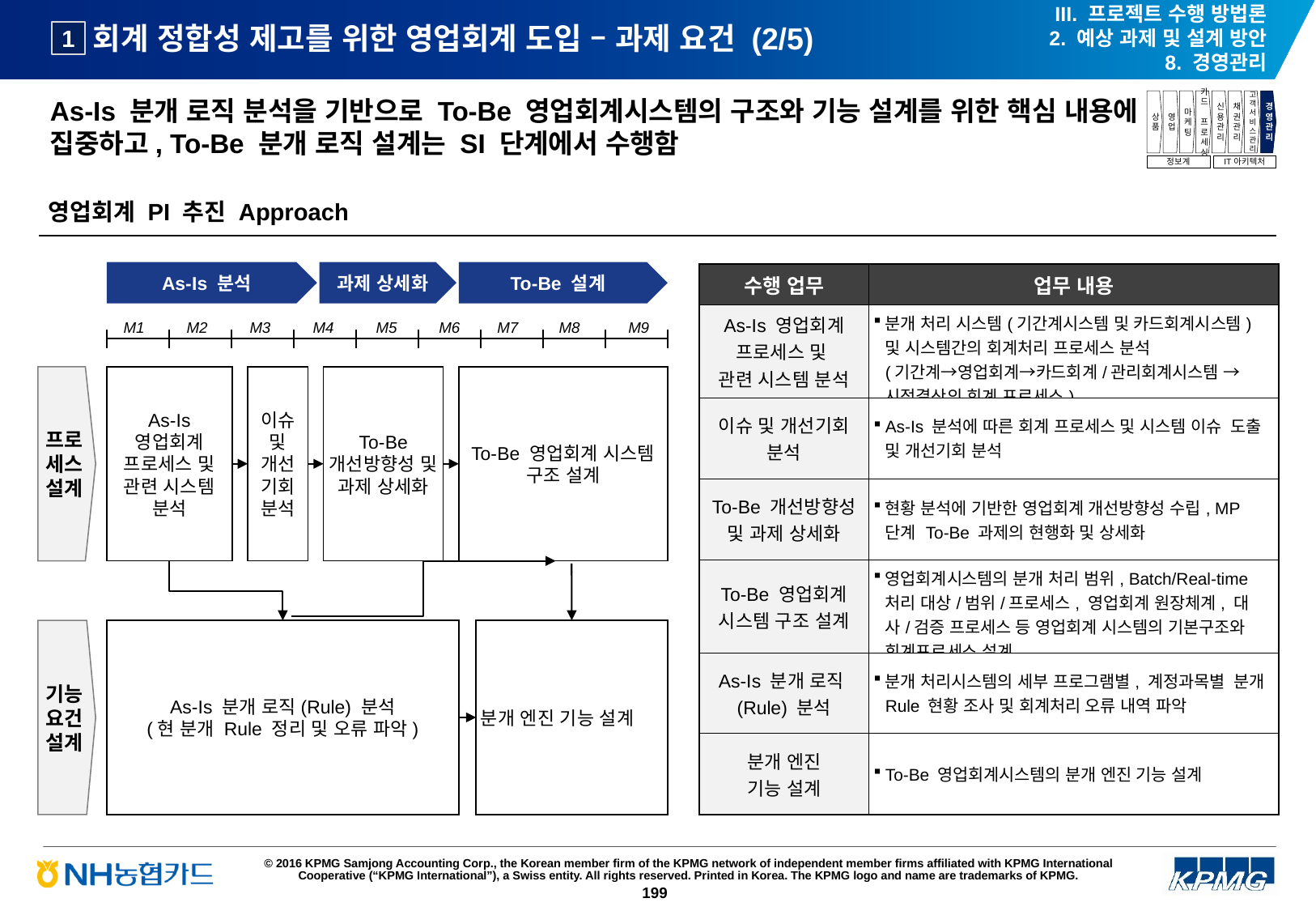

III. 프로젝트 수행 방법론
2. 예상 과제 및 설계 방안
8. 경영관리
# 회계 정합성 제고를 위한 영업회계 도입 – 과제 요건 (2/5)
1
As-Is 분개 로직 분석을 기반으로 To-Be 영업회계시스템의 구조와 기능 설계를 위한 핵심 내용에 집중하고, To-Be 분개 로직 설계는 SI 단계에서 수행함
상품
영업
마케팅
카드
프로세싱
신용관리
채권관리
고객서비스관리
경영관리
정보계
IT아키텍처
영업회계 PI 추진 Approach
As-Is 분석
과제 상세화
To-Be 설계
| 수행 업무 | 업무 내용 |
| --- | --- |
| As-Is 영업회계 프로세스 및 관련 시스템 분석 | 분개 처리 시스템(기간계시스템 및 카드회계시스템) 및 시스템간의 회계처리 프로세스 분석 (기간계→영업회계→카드회계/관리회계시스템 → 시점결산의 회계 프로세스) |
| 이슈 및 개선기회 분석 | As-Is 분석에 따른 회계 프로세스 및 시스템 이슈 도출 및 개선기회 분석 |
| To-Be 개선방향성 및 과제 상세화 | 현황 분석에 기반한 영업회계 개선방향성 수립, MP 단계 To-Be 과제의 현행화 및 상세화 |
| To-Be 영업회계 시스템 구조 설계 | 영업회계시스템의 분개 처리 범위, Batch/Real-time 처리 대상/범위/프로세스, 영업회계 원장체계, 대사/검증 프로세스 등 영업회계 시스템의 기본구조와 회계프로세스 설계 |
| As-Is 분개 로직(Rule) 분석 | 분개 처리시스템의 세부 프로그램별, 계정과목별 분개 Rule 현황 조사 및 회계처리 오류 내역 파악 |
| 분개 엔진 기능 설계 | To-Be 영업회계시스템의 분개 엔진 기능 설계 |
M1
M2
M3
M4
M5
M6
M7
M8
M9
As-Is 영업회계
프로세스 및 관련 시스템 분석
이슈 및 개선
기회 분석
To-Be 개선방향성 및
과제 상세화
프로
세스
설계
To-Be 영업회계 시스템 구조 설계
기능
요건
설계
As-Is 분개 로직(Rule) 분석
(현 분개 Rule 정리 및 오류 파악)
분개 엔진 기능 설계